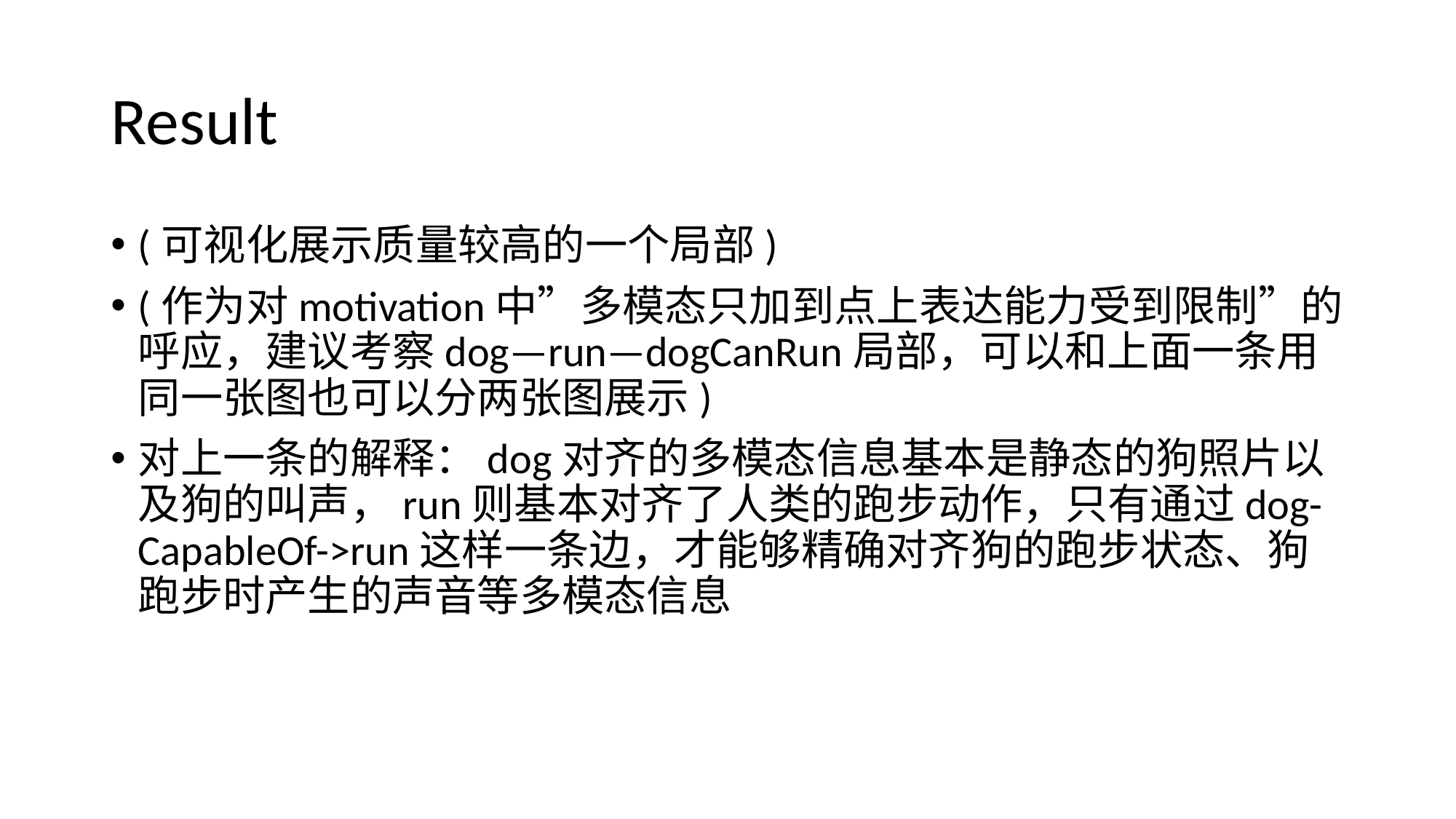

# Result
(可视化展示质量较高的一个局部)
(作为对motivation中”多模态只加到点上表达能力受到限制”的呼应，建议考察dog—run—dogCanRun局部，可以和上面一条用同一张图也可以分两张图展示)
对上一条的解释：dog对齐的多模态信息基本是静态的狗照片以及狗的叫声，run则基本对齐了人类的跑步动作，只有通过dog-CapableOf->run这样一条边，才能够精确对齐狗的跑步状态、狗跑步时产生的声音等多模态信息